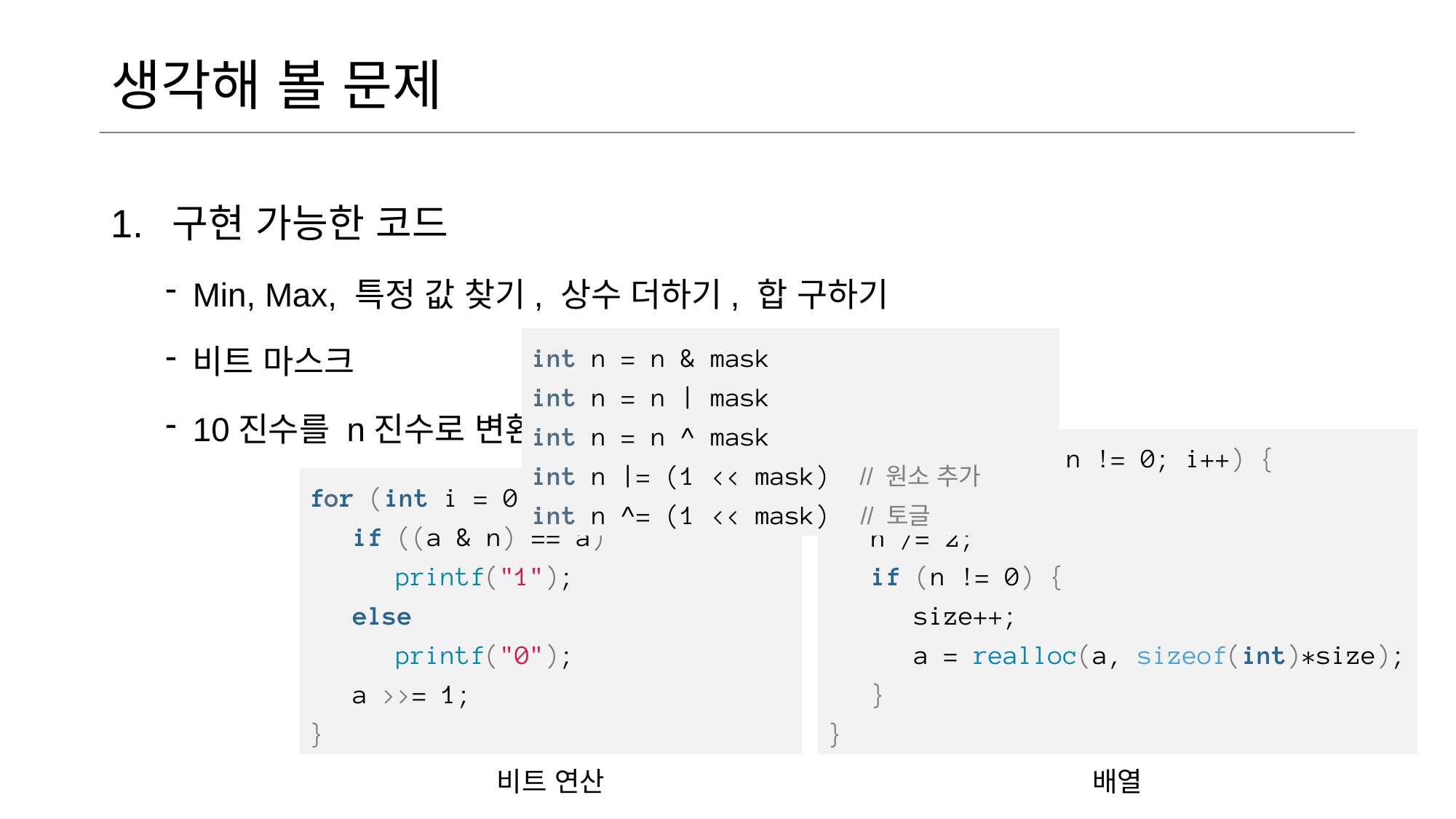

# 생각해 볼 문제
구현 가능한 코드
Min, Max, 특정 값 찾기, 상수 더하기, 합 구하기
비트 마스크
10진수를 n진수로 변환

int n = n & mask
int n = n | mask
int n = n ^ mask
int n |= (1 << mask)	// 원소 추가
int n ^= (1 << mask)  // 토글
for (int i = 0; n != 0; i++) {
a[i] = n % 2;
n /= 2;
if (n != 0) {
size++;
a = realloc(a, sizeof(int)*size);
}
}
for (int i = 0; i < 32; i++) {
if ((a & n) == a)
printf("1");
else
printf("0");
a >>= 1;
}
배열
비트 연산